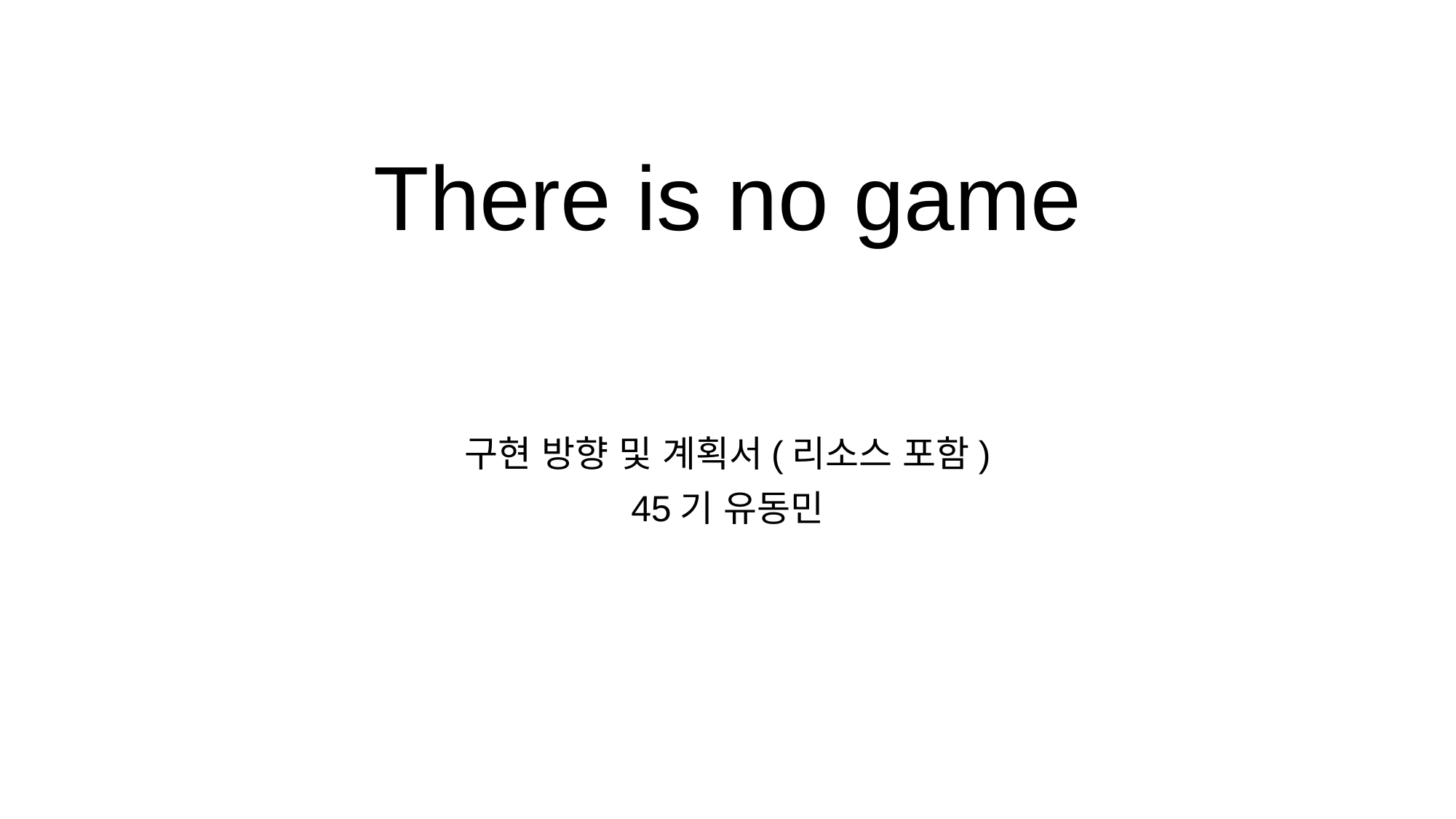

# There is no game
구현 방향 및 계획서(리소스 포함)
45기 유동민